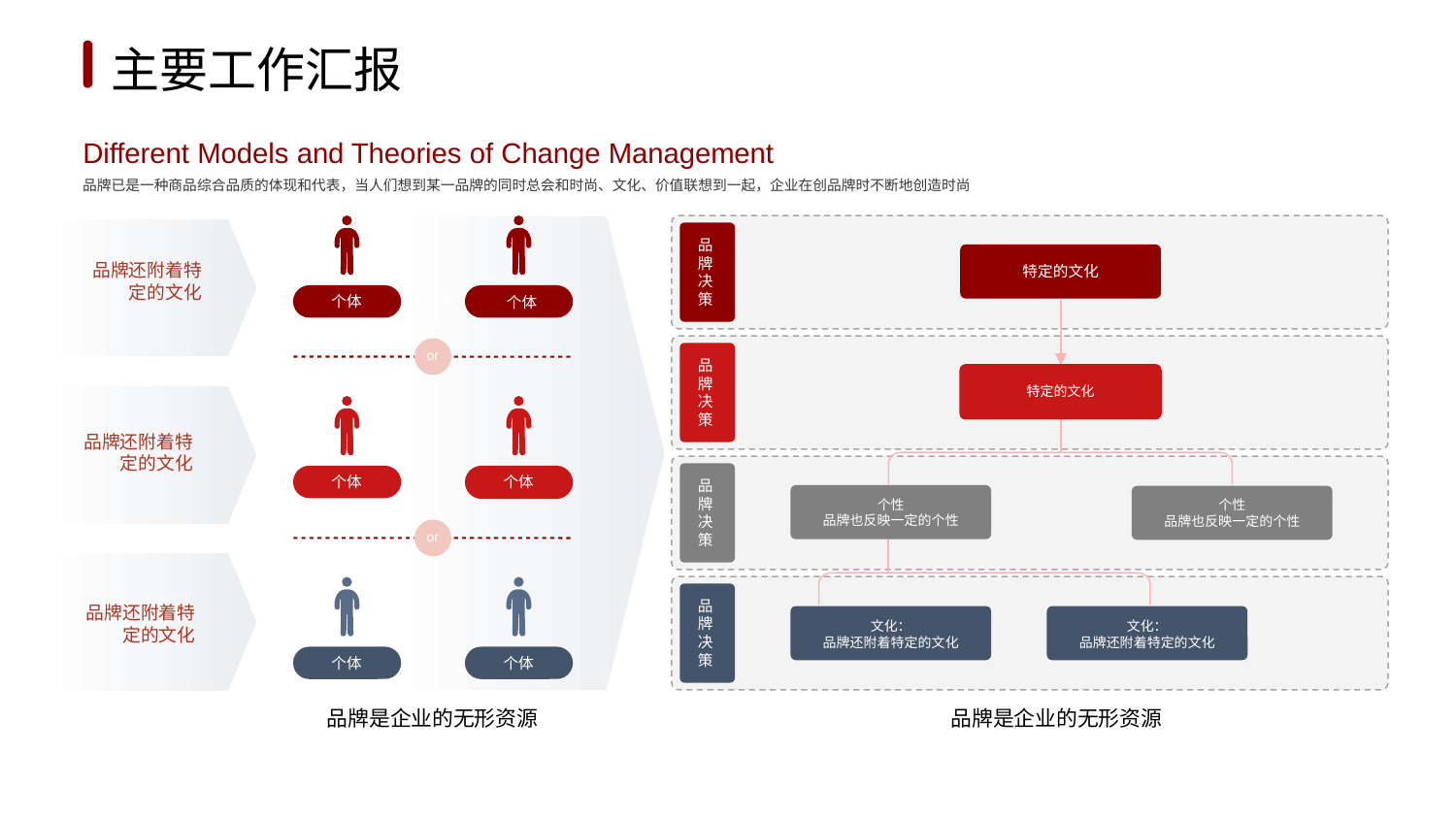

1
2
3
4
5
6
主要工作汇报

Different Models and Theories of Change Management
品牌已是一种商品综合品质的体现和代表，当人们想到某一品牌的同时总会和时尚、文化、价值联想到一起，企业在创品牌时不断地创造时尚

品牌还附着特定的文化
品牌决策
特定的文化

Leader
个体
个体

or

品牌决策
特定的文化

品牌还附着特定的文化

个体
个体

个性
品牌也反映一定的个性
个性
品牌也反映一定的个性
品牌决策

or

品牌还附着特定的文化

文化：
品牌还附着特定的文化
文化：
品牌还附着特定的文化
品牌决策

个体
个体
品牌是企业的无形资源
品牌是企业的无形资源